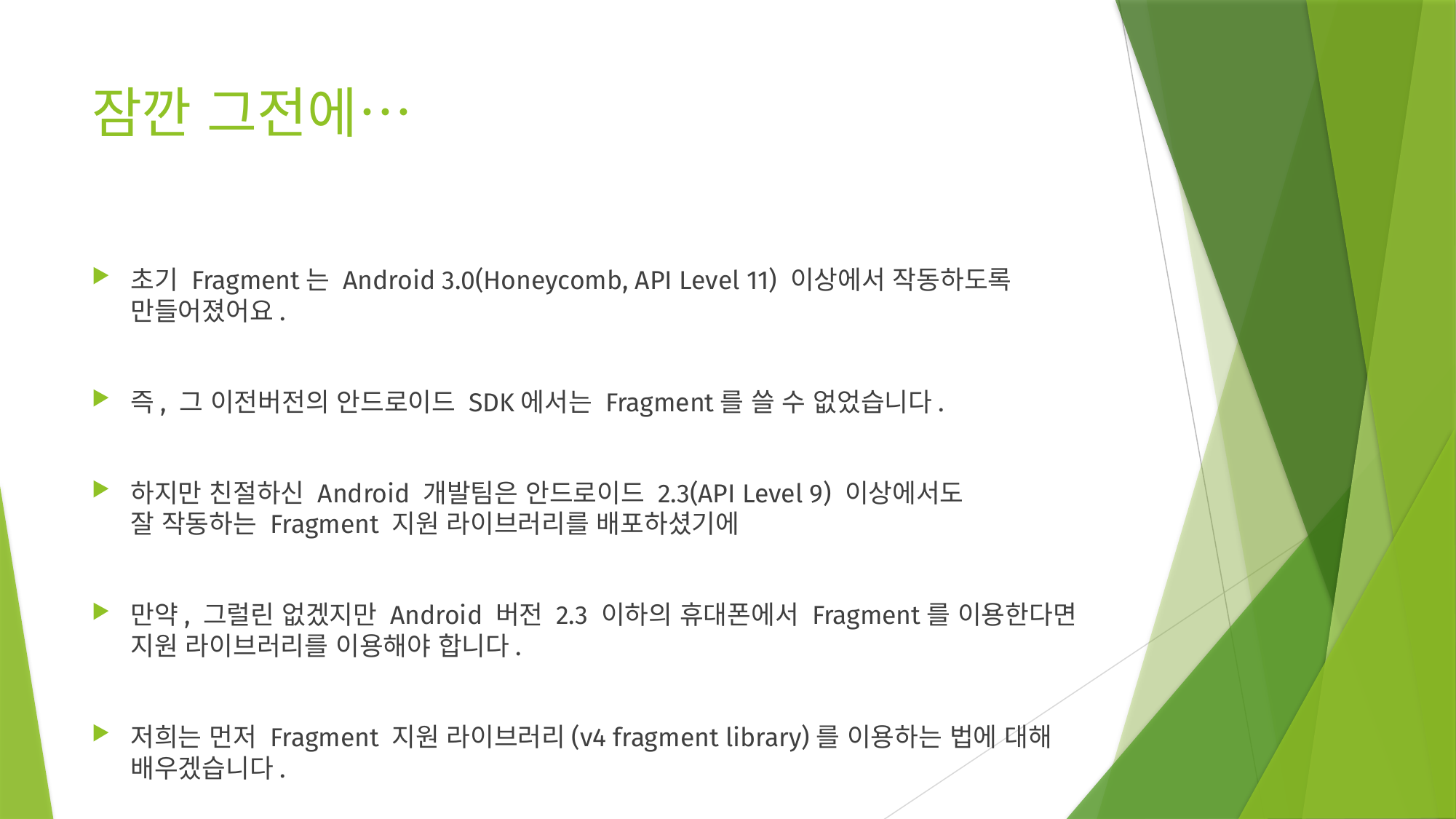

# 잠깐 그전에…
초기 Fragment는 Android 3.0(Honeycomb, API Level 11) 이상에서 작동하도록 만들어졌어요.

즉, 그 이전버전의 안드로이드 SDK에서는 Fragment를 쓸 수 없었습니다.

하지만 친절하신 Android 개발팀은 안드로이드 2.3(API Level 9) 이상에서도
잘 작동하는 Fragment 지원 라이브러리를 배포하셨기에

만약, 그럴린 없겠지만 Android 버전 2.3 이하의 휴대폰에서 Fragment를 이용한다면 지원 라이브러리를 이용해야 합니다.

저희는 먼저 Fragment 지원 라이브러리(v4 fragment library)를 이용하는 법에 대해 배우겠습니다.